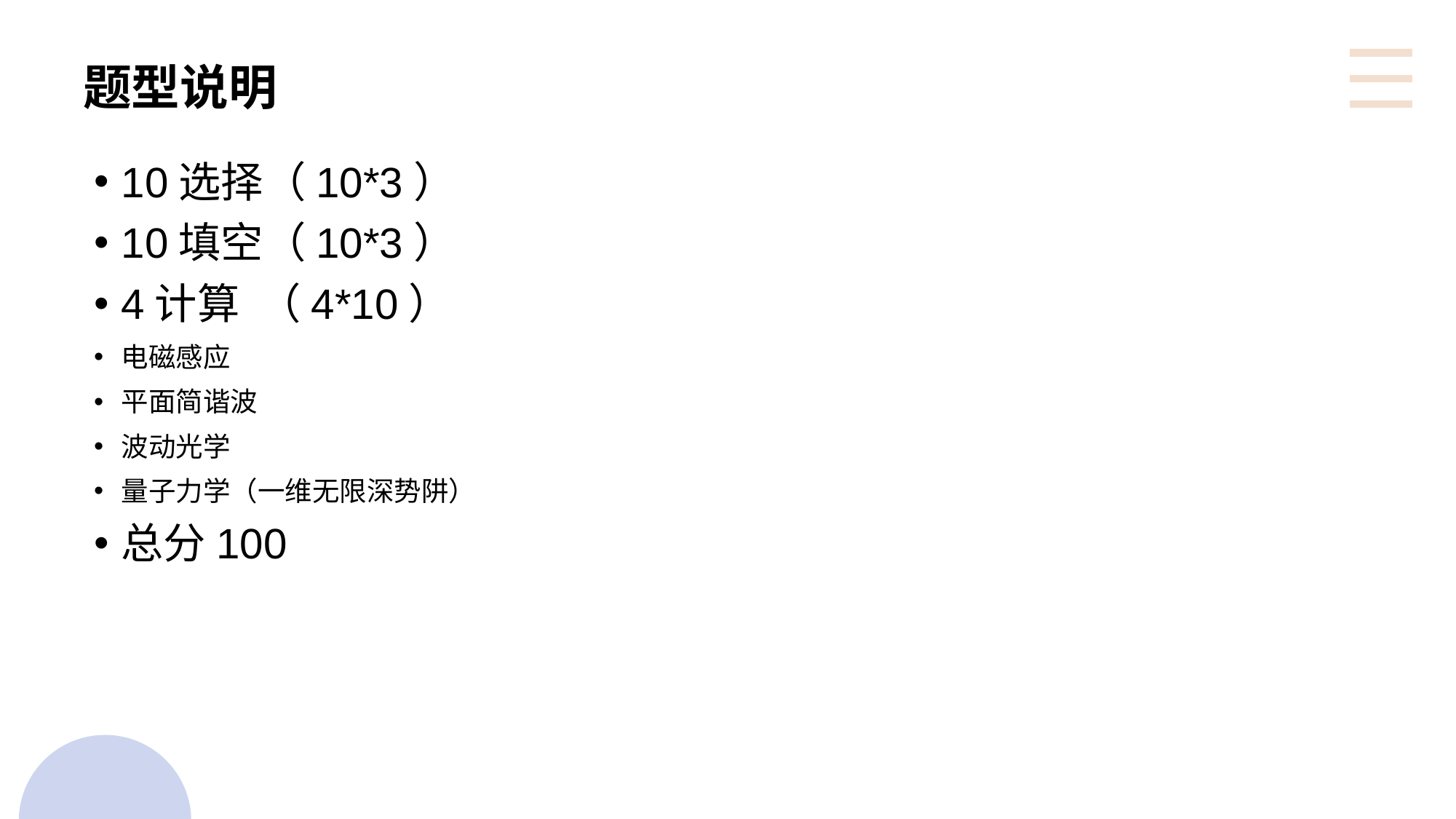

# 题型说明
10选择（10*3）
10填空（10*3）
4计算  （4*10）
电磁感应
平面简谐波
波动光学
量子力学（一维无限深势阱）
总分100